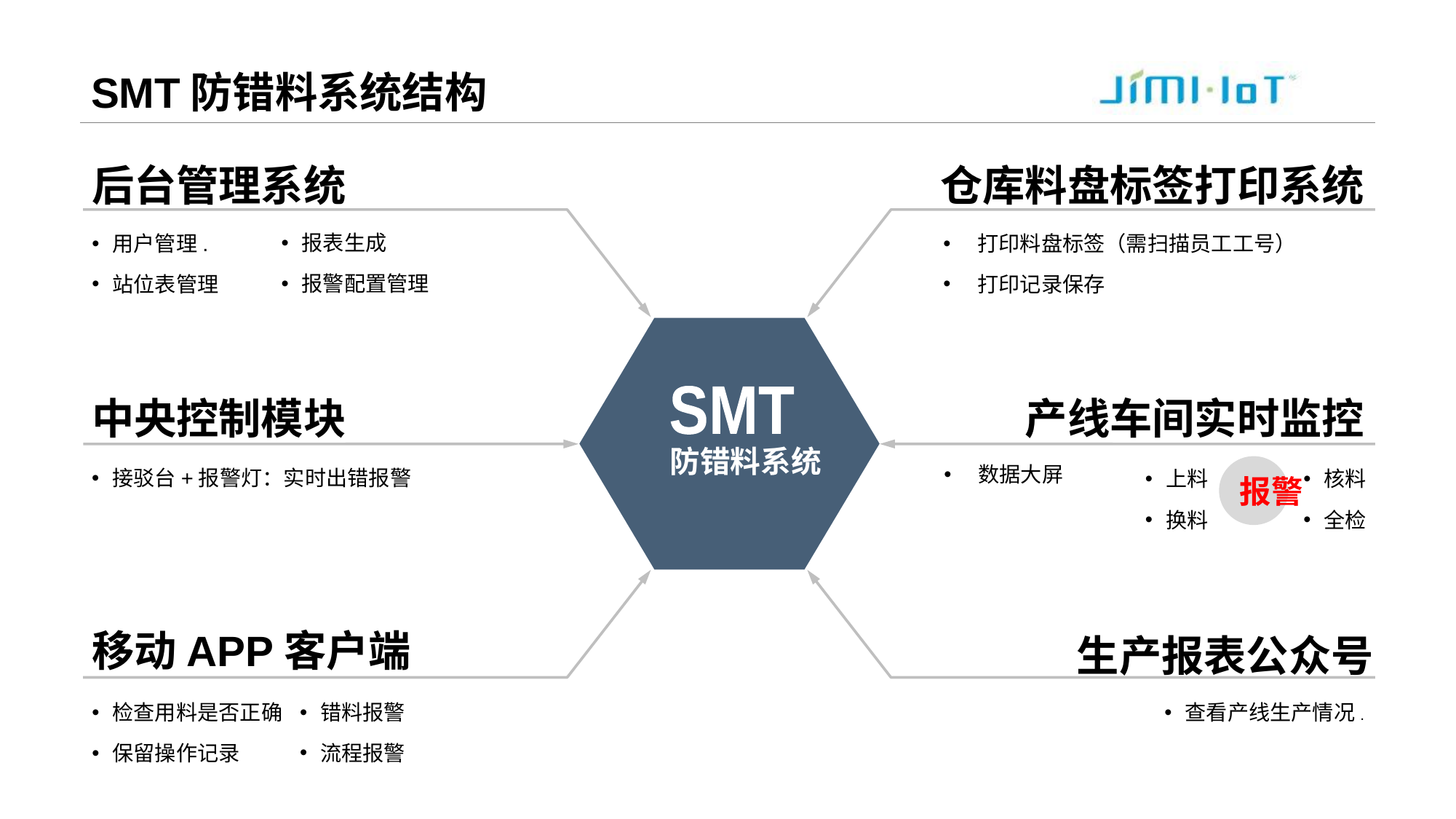

# SMT防错料系统结构
后台管理系统
仓库料盘标签打印系统
报表生成
报警配置管理

用户管理.
站位表管理
打印料盘标签（需扫描员工工号）
打印记录保存

中央控制模块
SMT
产线车间实时监控
防错料系统
接驳台+报警灯：实时出错报警

上料
换料
核料
全检
数据大屏
报警

移动APP客户端
生产报表公众号
检查用料是否正确
保留操作记录
查看产线生产情况.
错料报警
流程报警